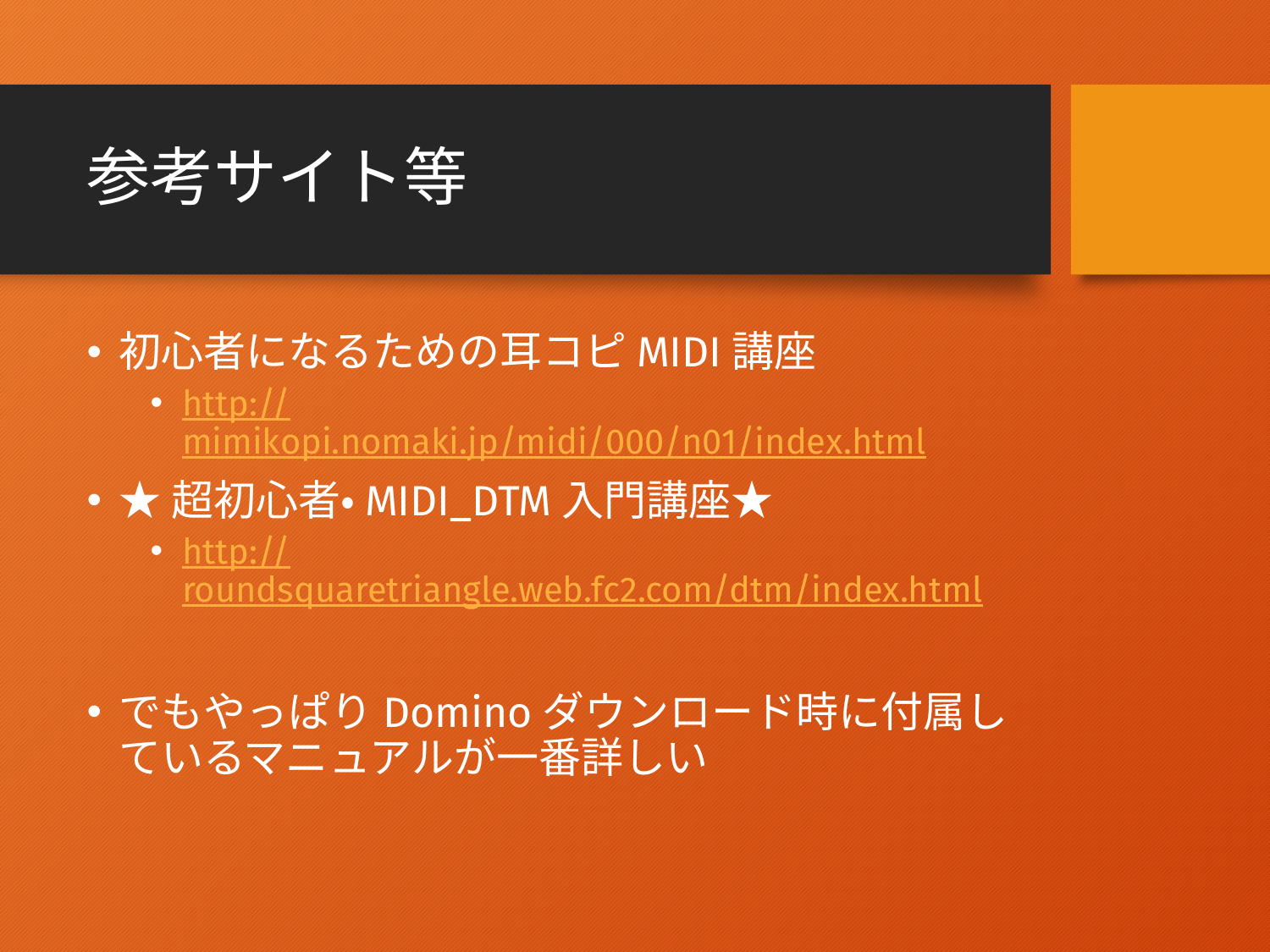

# 参考サイト等
初心者になるための耳コピMIDI講座
http://mimikopi.nomaki.jp/midi/000/n01/index.html
★超初心者・MIDI_DTM入門講座★
http://roundsquaretriangle.web.fc2.com/dtm/index.html

でもやっぱりDominoダウンロード時に付属しているマニュアルが一番詳しい